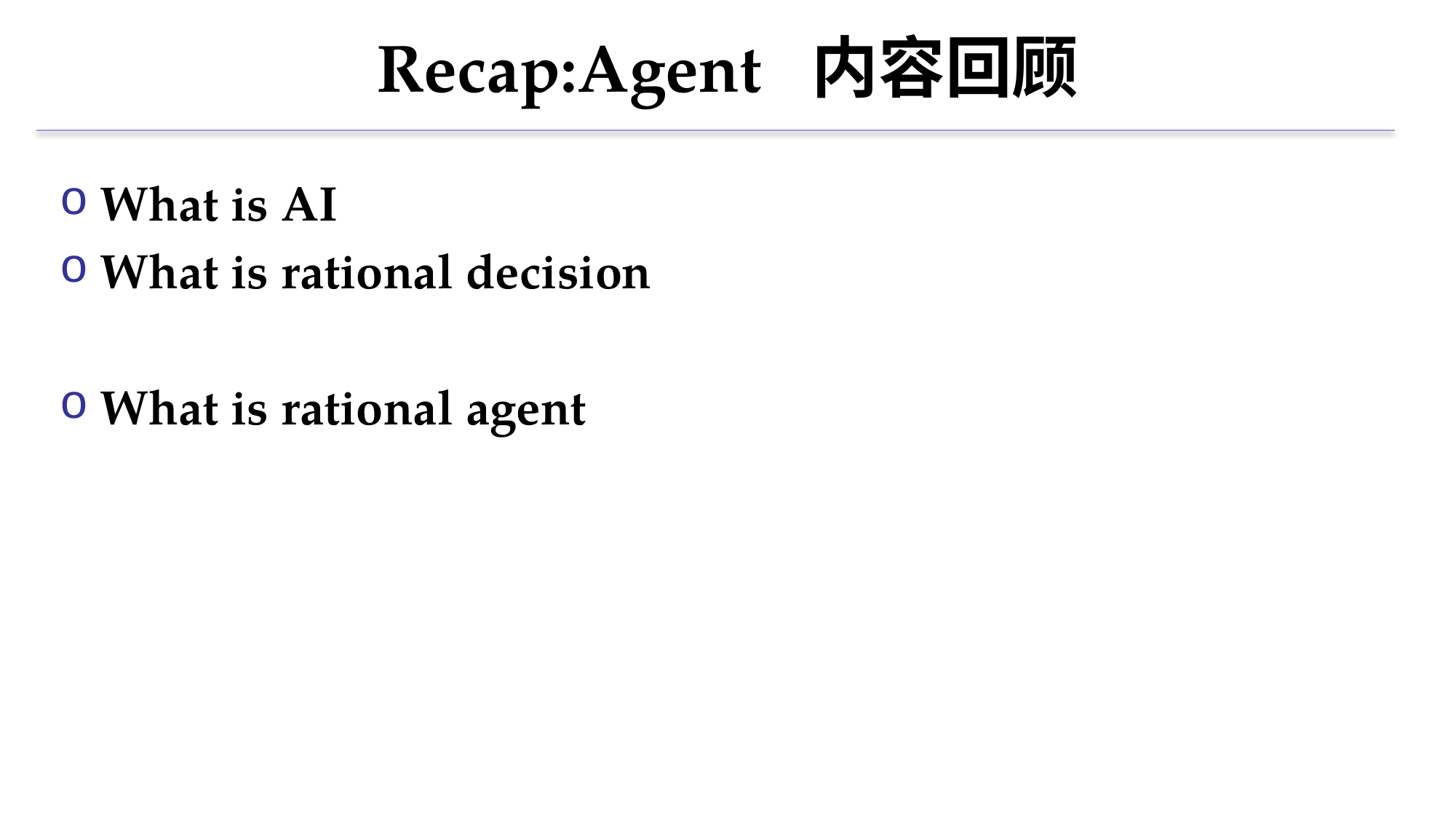

# Recap:Agent  内容回顾
What is AI
What is rational decision

What is rational agent